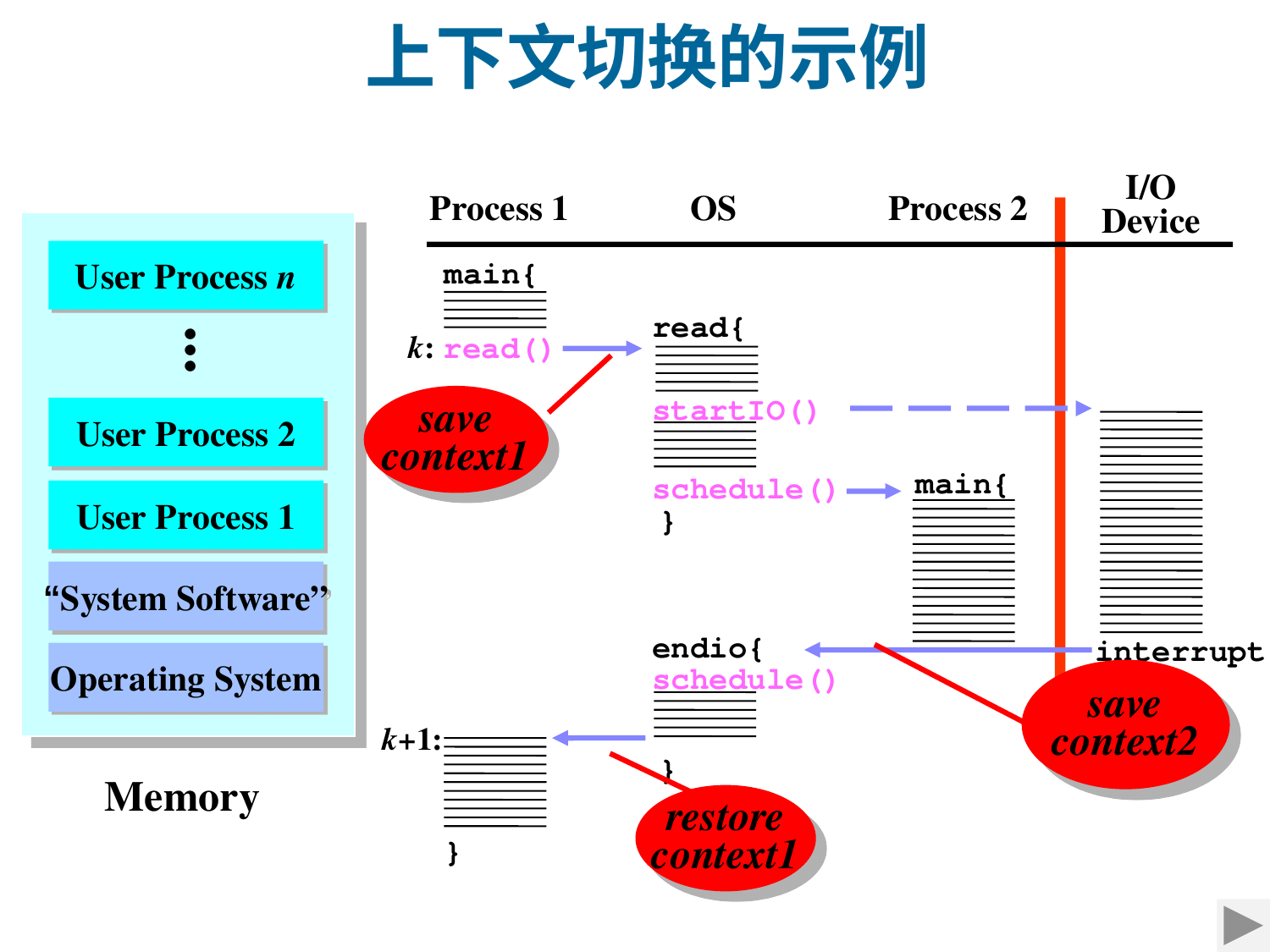

上下文切换的示例
I/O
Device
Process 1
OS
Process 2

User Process n

main{

read{

...

k: read()

save
context1

startIO()
User Program 2
User Process 2

main{

schedule()

User Process 1

}

“System Software”

endio{
interrupt

Operating System

save
context2

schedule()

k+1:

restore
context1

}
Memory

}